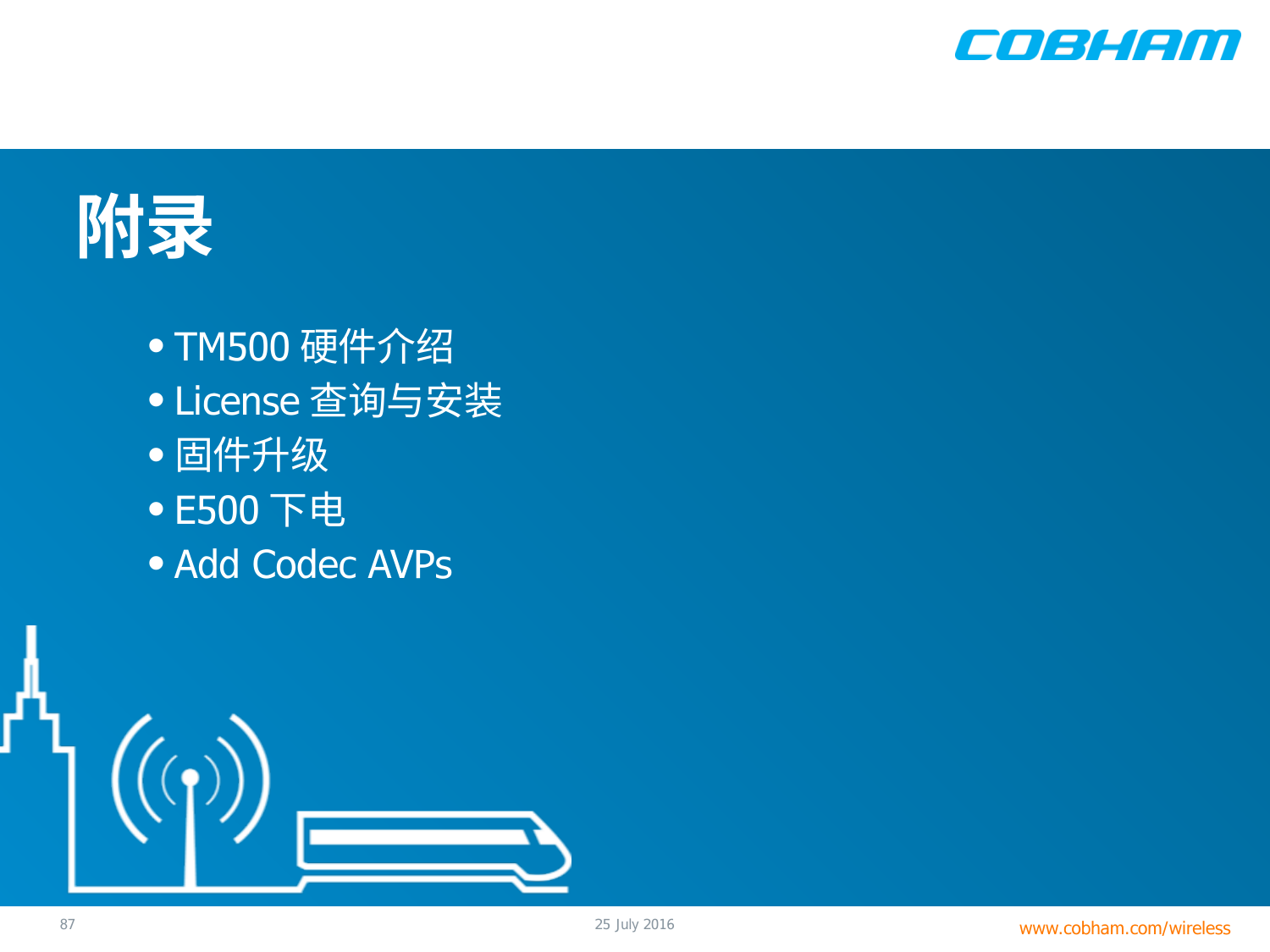

# 附录
TM500硬件介绍
License查询与安装
固件升级
E500下电
Add Codec AVPs
87
25 July 2016